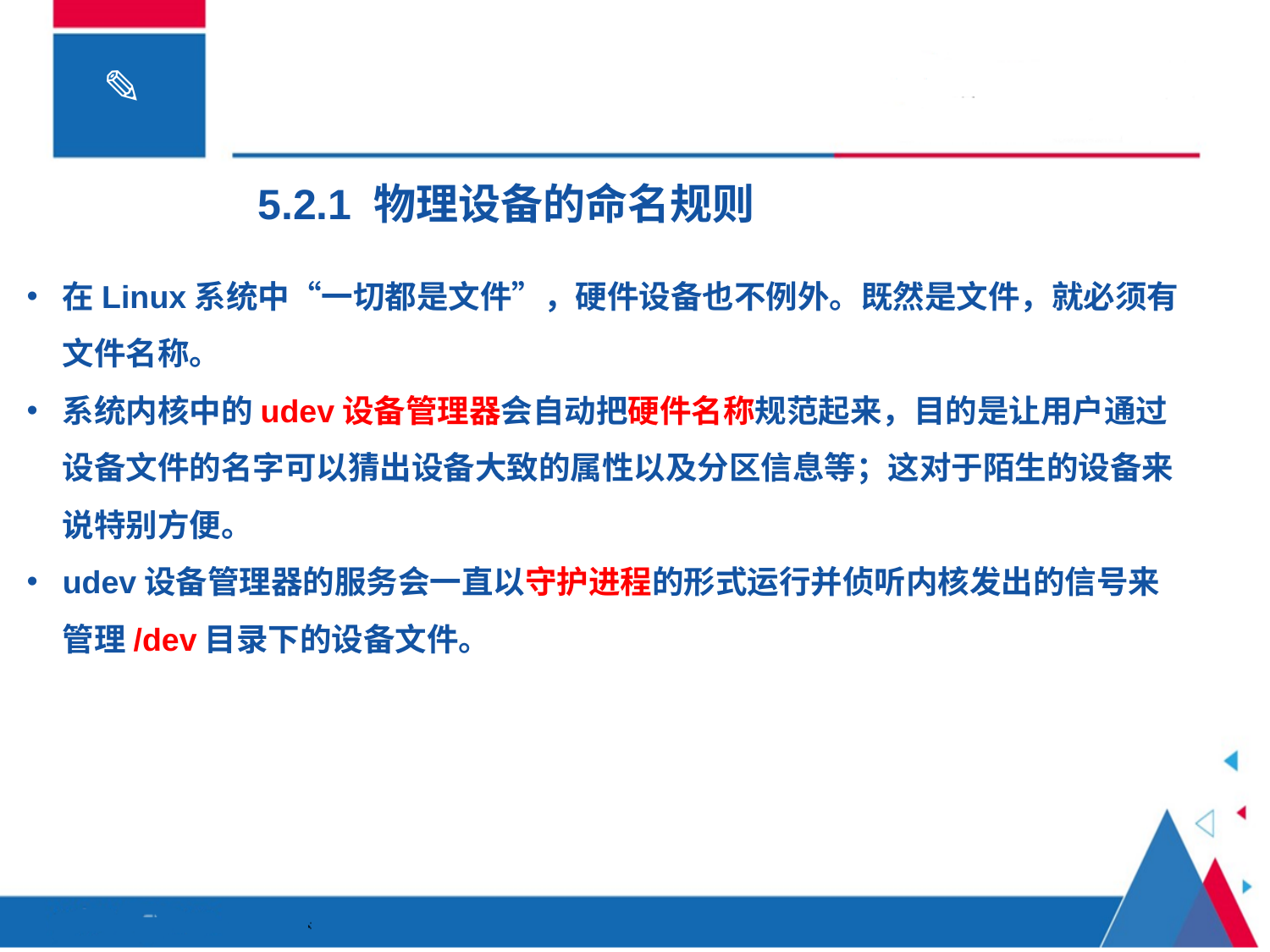

5.2.1 物理设备的命名规则

在Linux系统中“一切都是文件”，硬件设备也不例外。既然是文件，就必须有文件名称。
系统内核中的udev设备管理器会自动把硬件名称规范起来，目的是让用户通过设备文件的名字可以猜出设备大致的属性以及分区信息等；这对于陌生的设备来说特别方便。
udev设备管理器的服务会一直以守护进程的形式运行并侦听内核发出的信号来管理/dev目录下的设备文件。